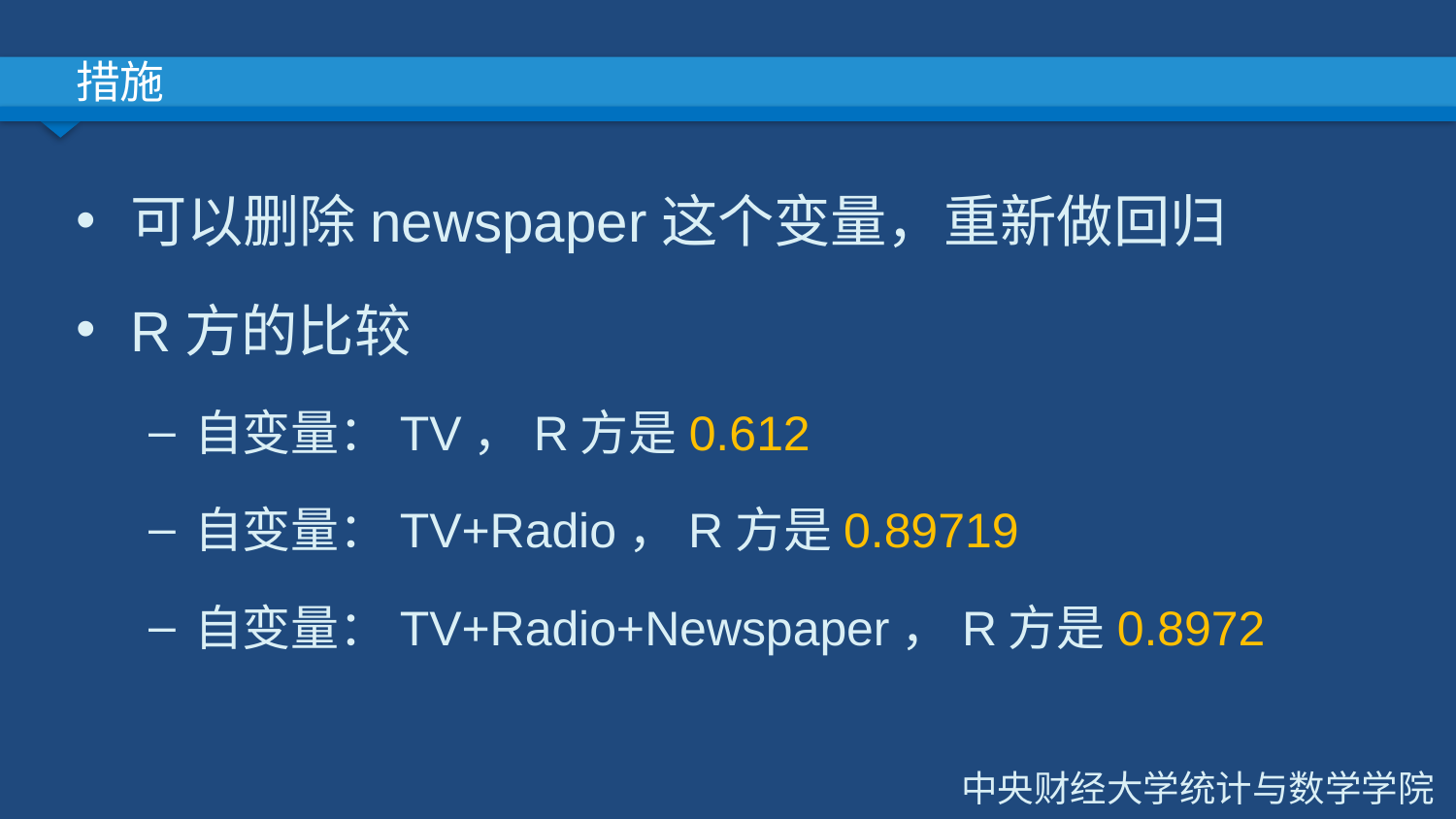

# 措施
可以删除newspaper这个变量，重新做回归
R方的比较
自变量：TV，R方是0.612
自变量：TV+Radio，R方是0.89719
自变量：TV+Radio+Newspaper，R方是0.8972